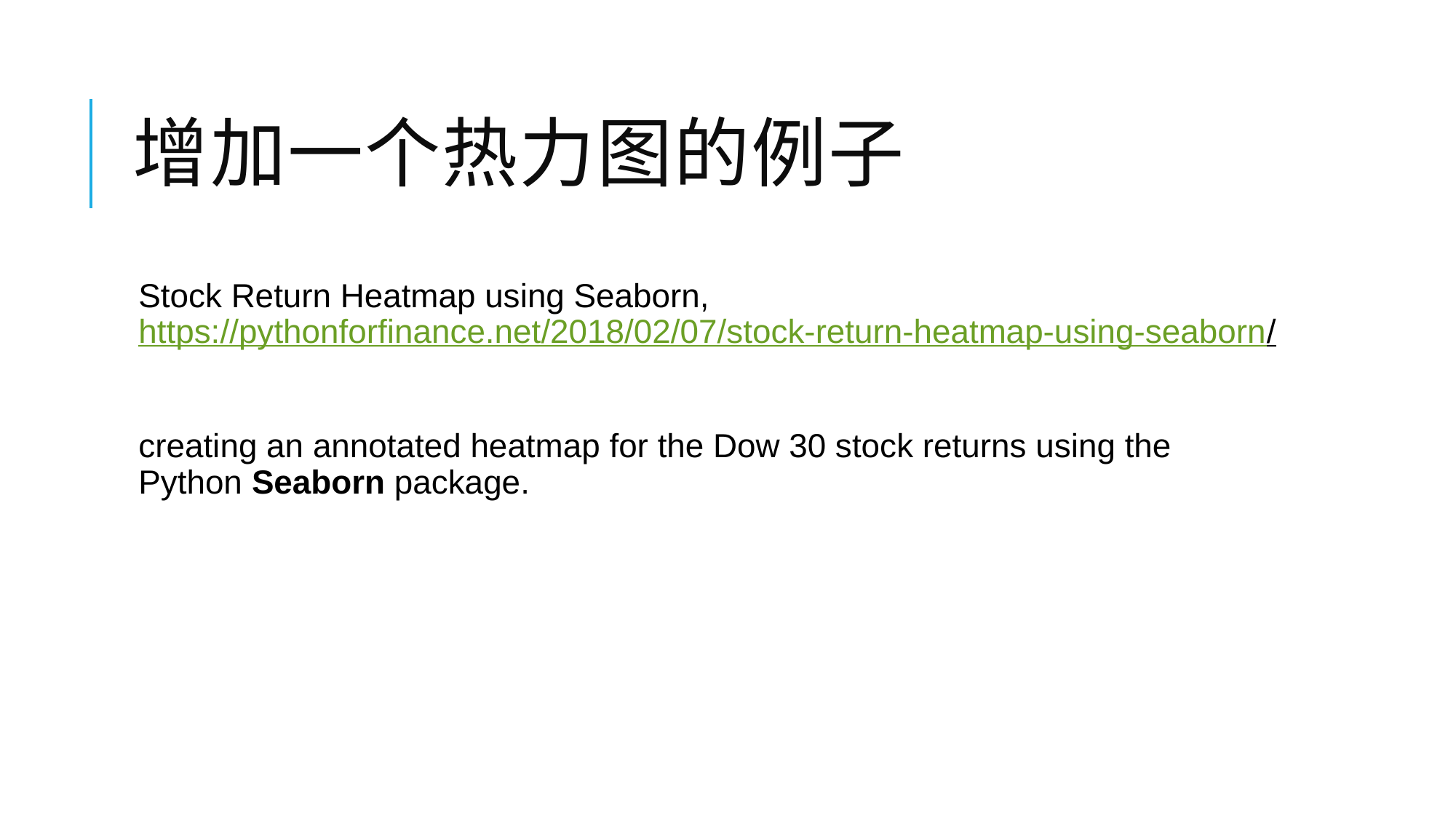

# 增加一个热力图的例子
Stock Return Heatmap using Seaborn, https://pythonforfinance.net/2018/02/07/stock-return-heatmap-using-seaborn/

creating an annotated heatmap for the Dow 30 stock returns using the Python Seaborn package.